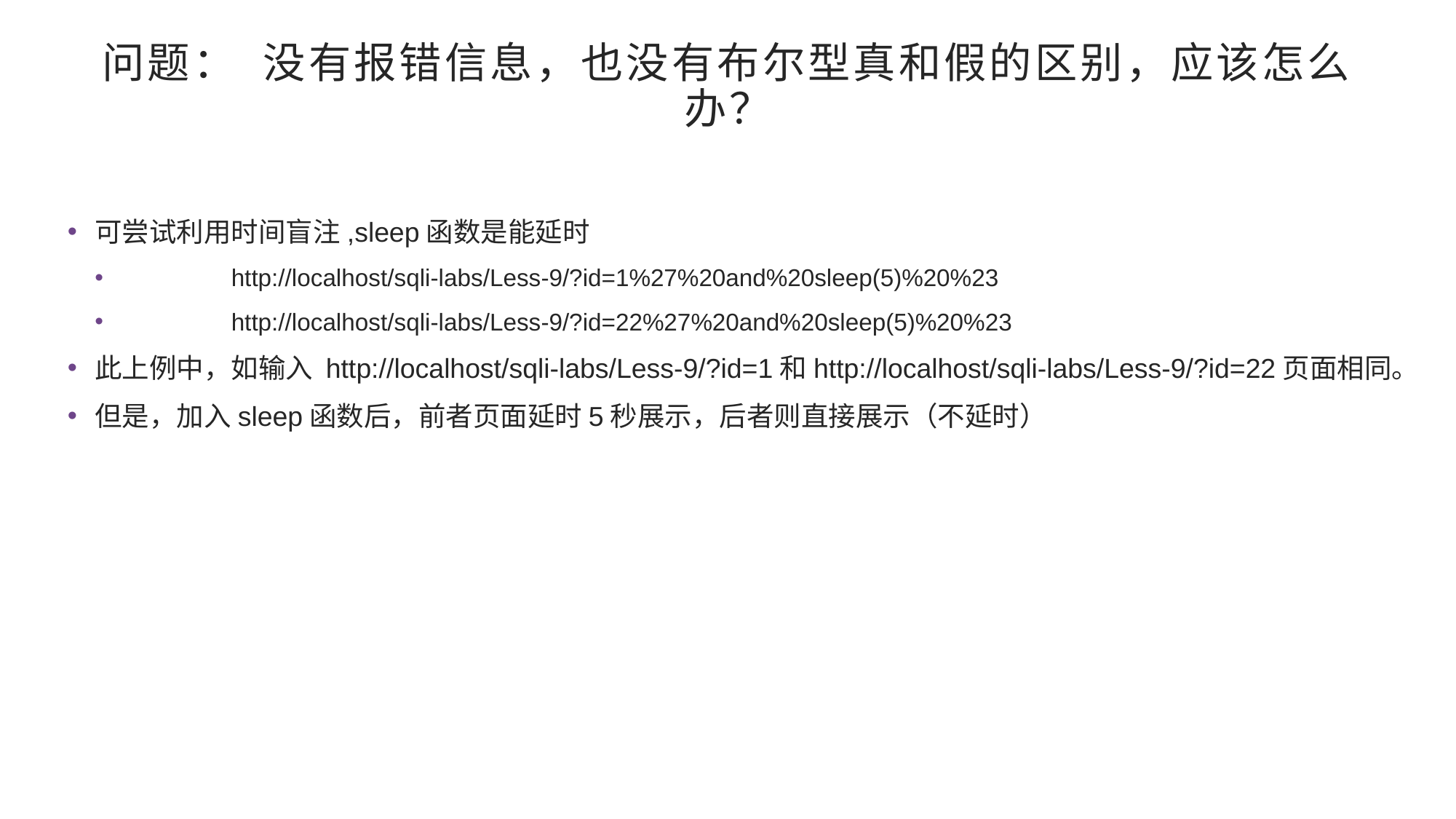

# 问题：  没有报错信息，也没有布尔型真和假的区别，应该怎么办？
可尝试利用时间盲注,sleep函数是能延时
	http://localhost/sqli-labs/Less-9/?id=1%27%20and%20sleep(5)%20%23
	http://localhost/sqli-labs/Less-9/?id=22%27%20and%20sleep(5)%20%23
此上例中，如输入 http://localhost/sqli-labs/Less-9/?id=1和http://localhost/sqli-labs/Less-9/?id=22页面相同。
但是，加入sleep函数后，前者页面延时5秒展示，后者则直接展示（不延时）